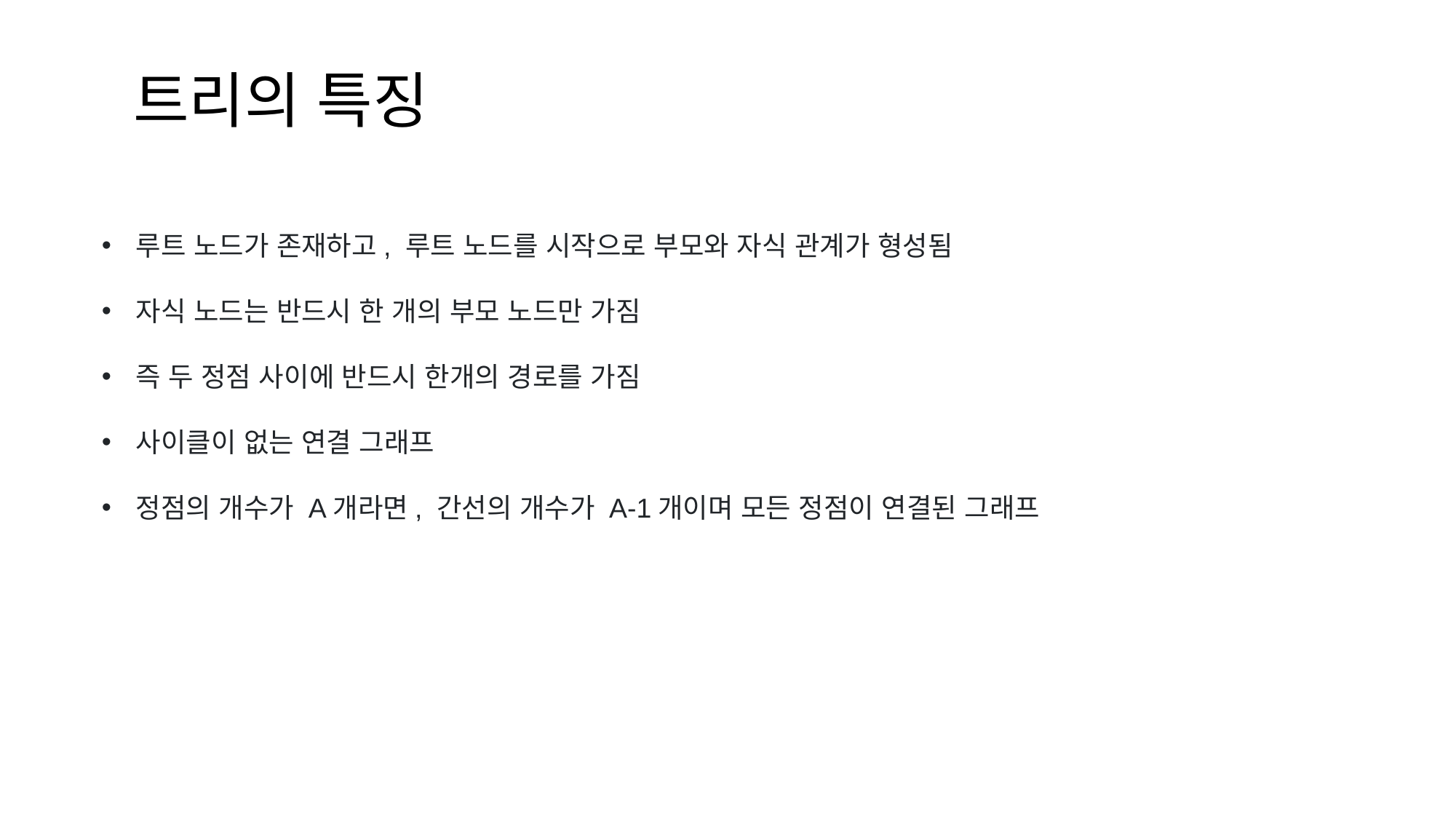

# 트리의 특징
루트 노드가 존재하고, 루트 노드를 시작으로 부모와 자식 관계가 형성됨

자식 노드는 반드시 한 개의 부모 노드만 가짐

즉 두 정점 사이에 반드시 한개의 경로를 가짐

사이클이 없는 연결 그래프

정점의 개수가 A개라면, 간선의 개수가 A-1개이며 모든 정점이 연결된 그래프